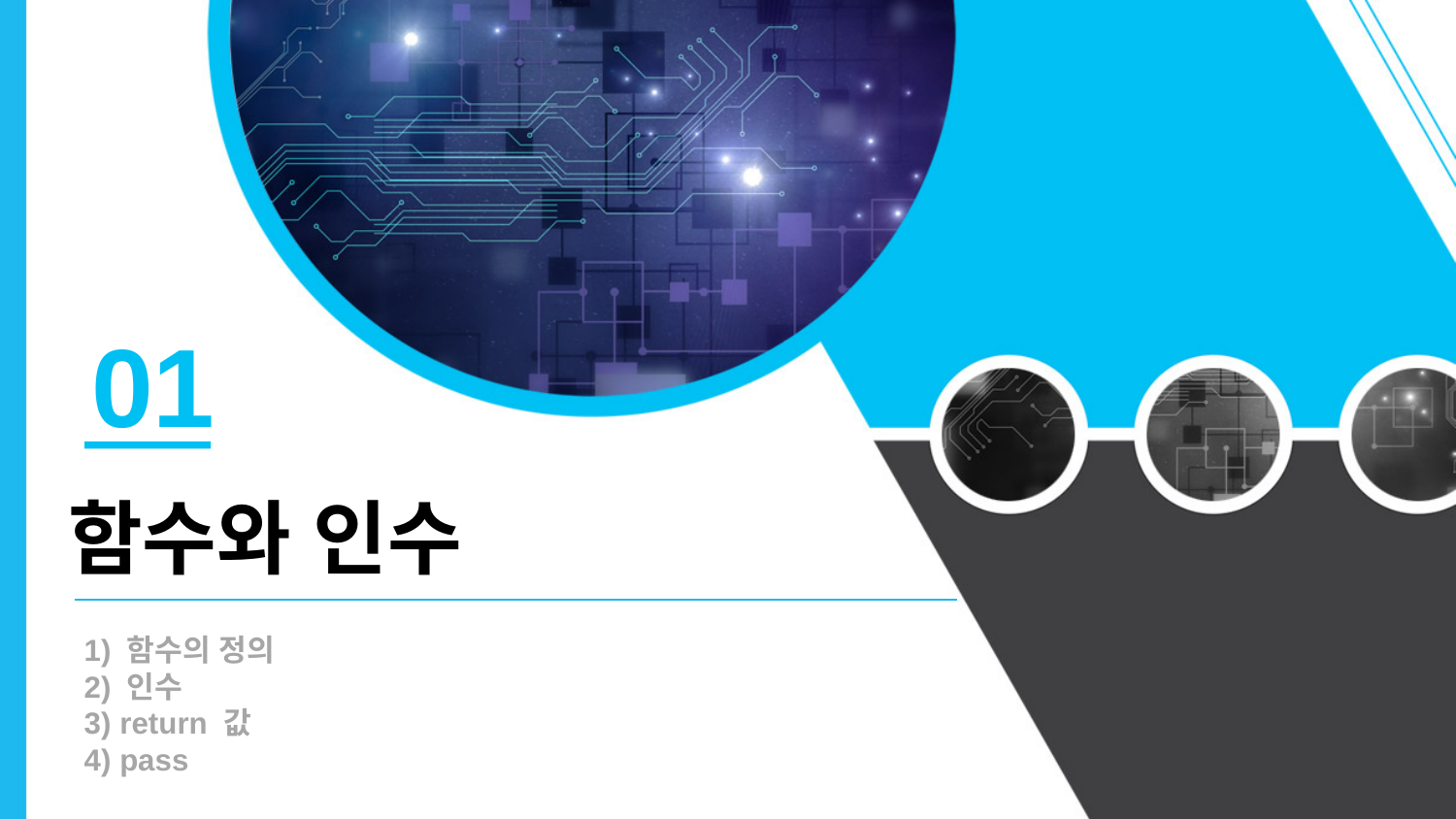

01

함수와 인수
1) 함수의 정의
2) 인수
3) return 값
4) pass